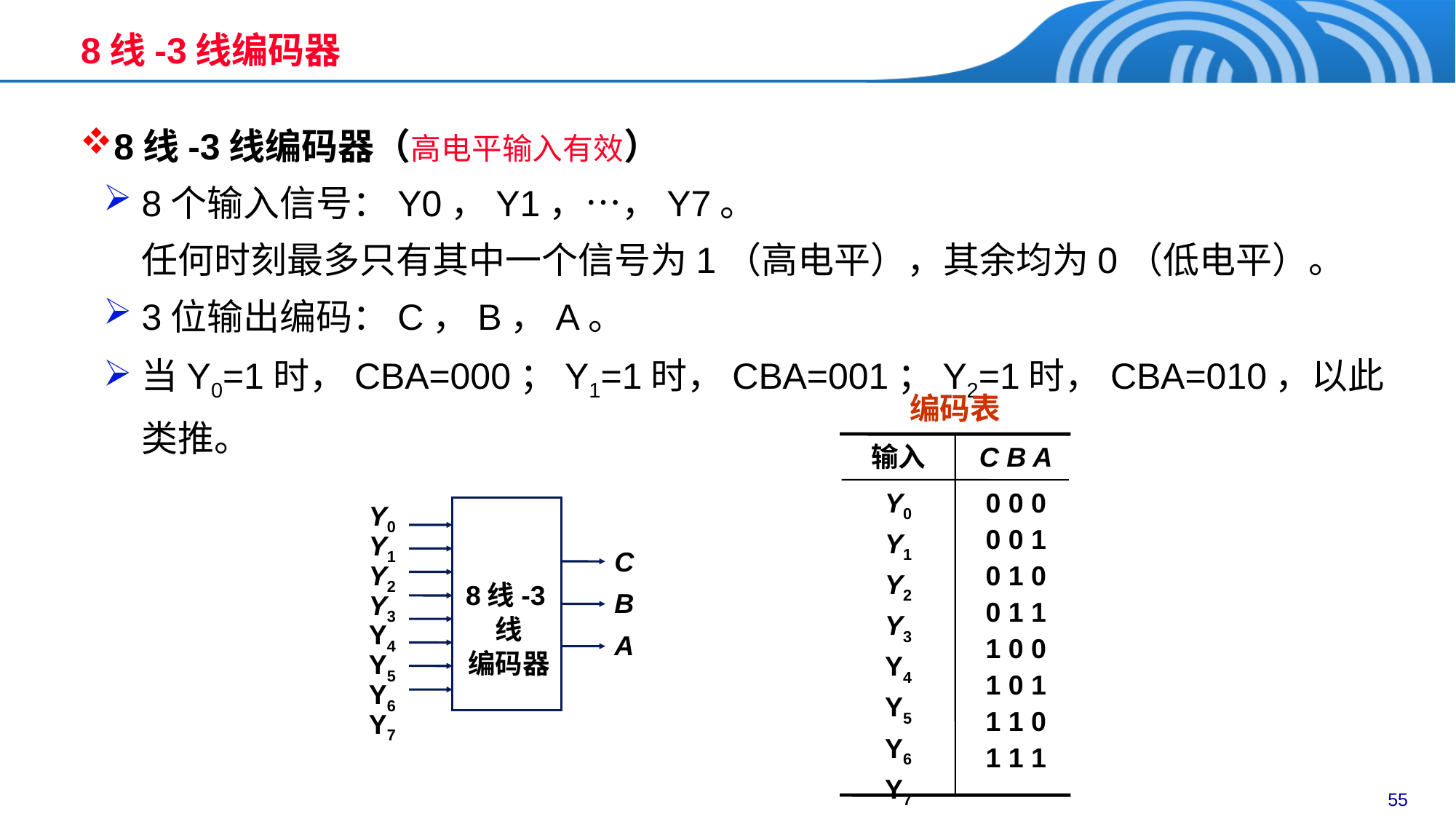

# 8线-3线编码器
8线-3线编码器（高电平输入有效）
8个输入信号：Y0，Y1，…，Y7。
任何时刻最多只有其中一个信号为1（高电平），其余均为0（低电平）。
3位输出编码：C，B，A。
当Y0=1时，CBA=000；Y1=1时，CBA=001；Y2=1时，CBA=010，以此类推。
编码表
输入

 C B A

Y0
Y1
Y2
Y3
Y4
Y5
Y6
Y7
 0 0 0
 0 0 1
 0 1 0
 0 1 1
 1 0 0
 1 0 1
 1 1 0
 1 1 1

Y0
Y1
Y2
Y3
Y4
Y5
Y6
Y7

C

B

A
8线-3线
编码器